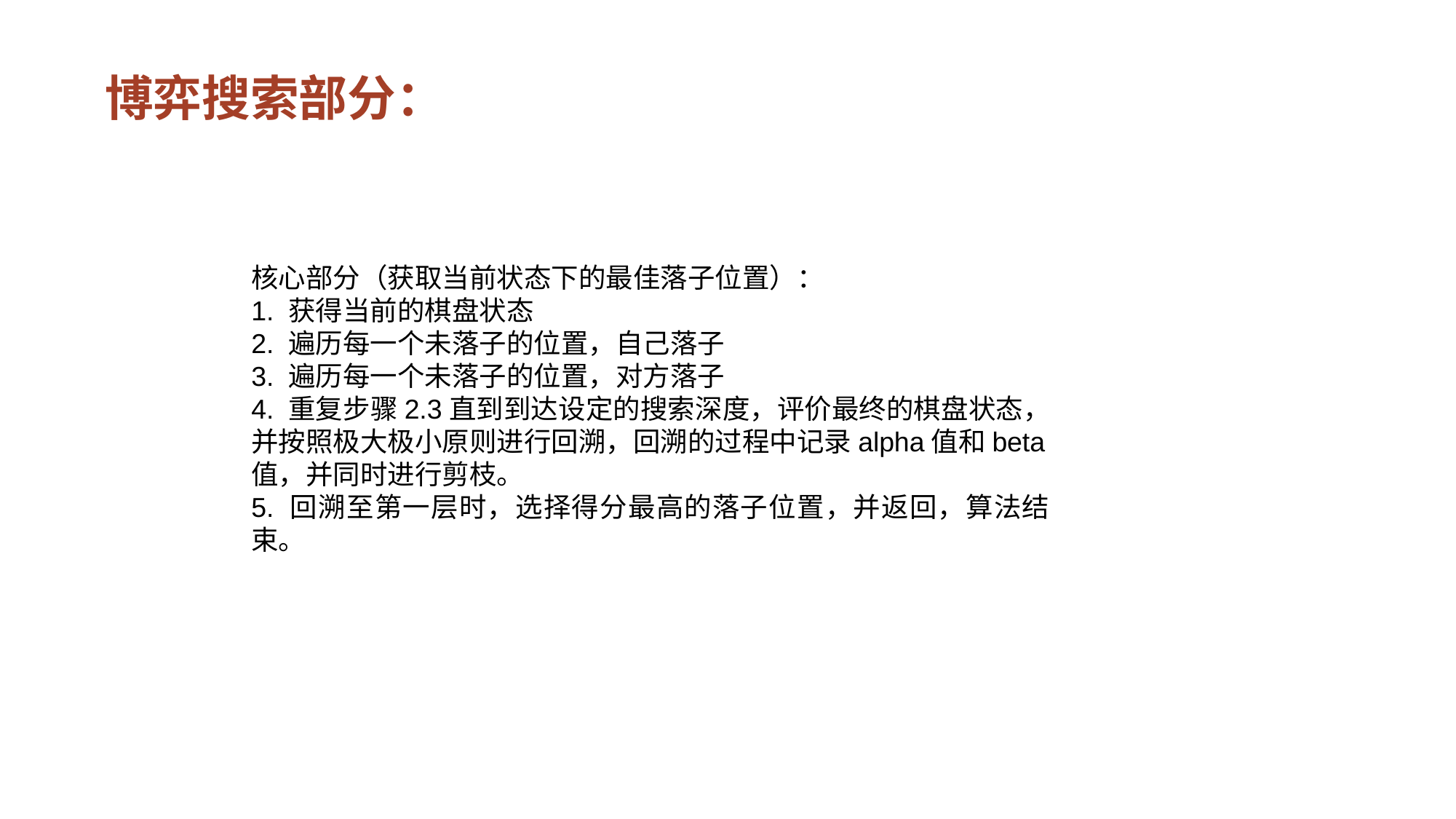

博弈搜索部分：

核心部分（获取当前状态下的最佳落子位置）：
1. 获得当前的棋盘状态
2. 遍历每一个未落子的位置，自己落子
3. 遍历每一个未落子的位置，对方落子
4. 重复步骤2.3直到到达设定的搜索深度，评价最终的棋盘状态，并按照极大极小原则进行回溯，回溯的过程中记录alpha值和beta值，并同时进行剪枝。
5. 回溯至第一层时，选择得分最高的落子位置，并返回，算法结束。